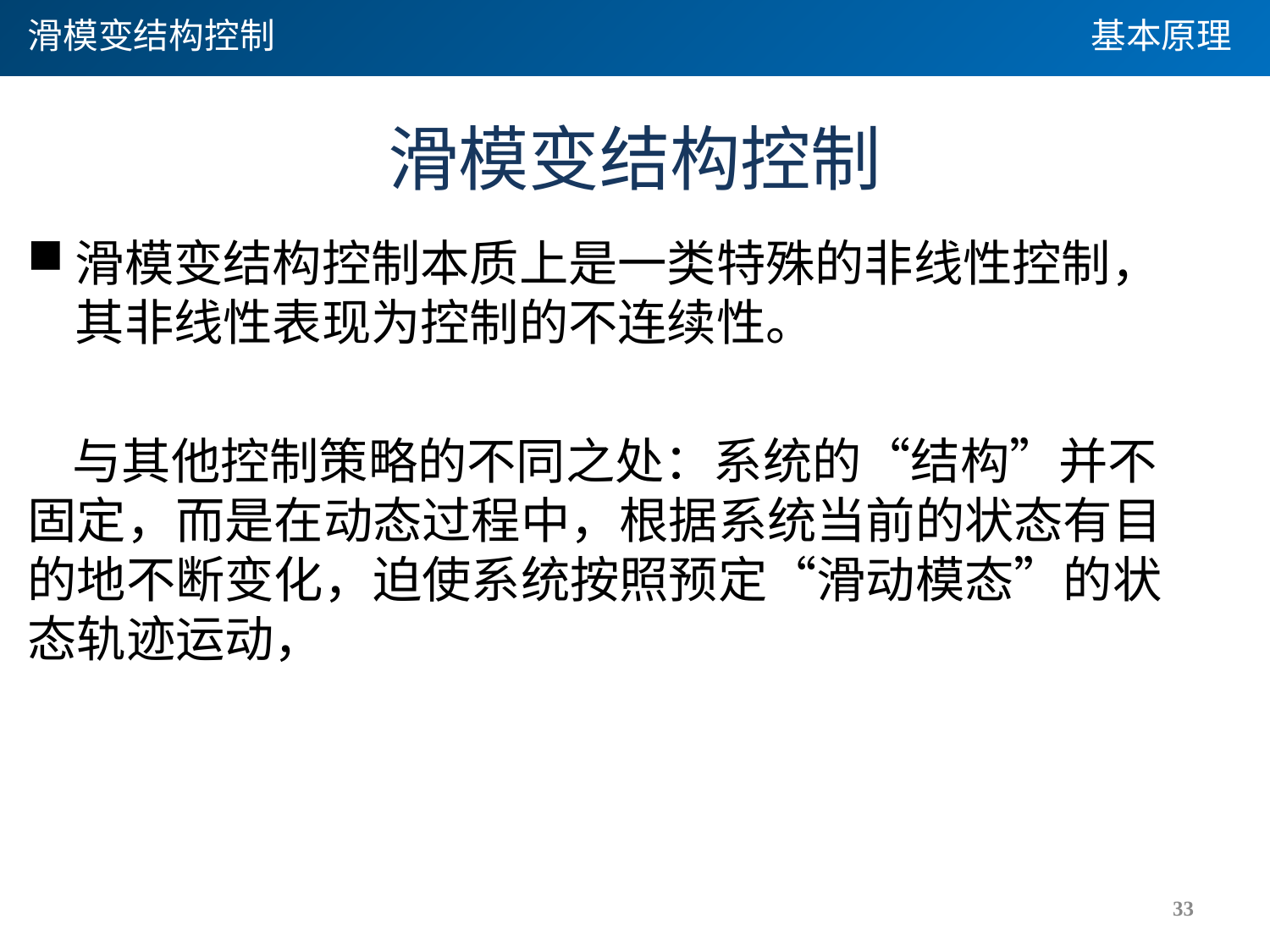

滑模变结构控制
基本原理
# 滑模变结构控制
滑模变结构控制本质上是一类特殊的非线性控制，其非线性表现为控制的不连续性。

   与其他控制策略的不同之处：系统的“结构”并不固定，而是在动态过程中，根据系统当前的状态有目的地不断变化，迫使系统按照预定“滑动模态”的状态轨迹运动，
33